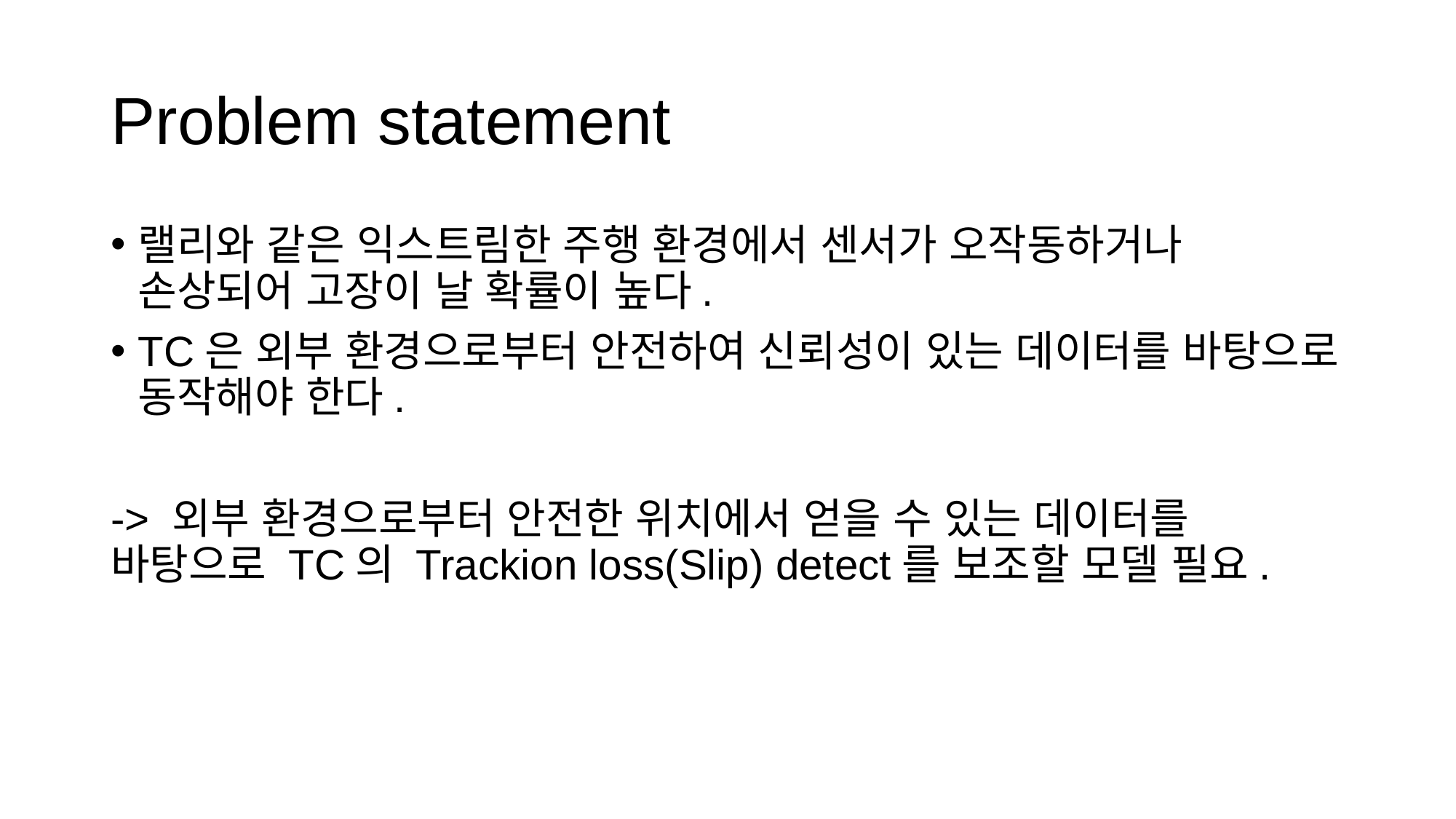

# Problem statement
랠리와 같은 익스트림한 주행 환경에서 센서가 오작동하거나 손상되어 고장이 날 확률이 높다.
TC은 외부 환경으로부터 안전하여 신뢰성이 있는 데이터를 바탕으로 동작해야 한다.

-> 외부 환경으로부터 안전한 위치에서 얻을 수 있는 데이터를 바탕으로 TC의 Trackion loss(Slip) detect를 보조할 모델 필요.